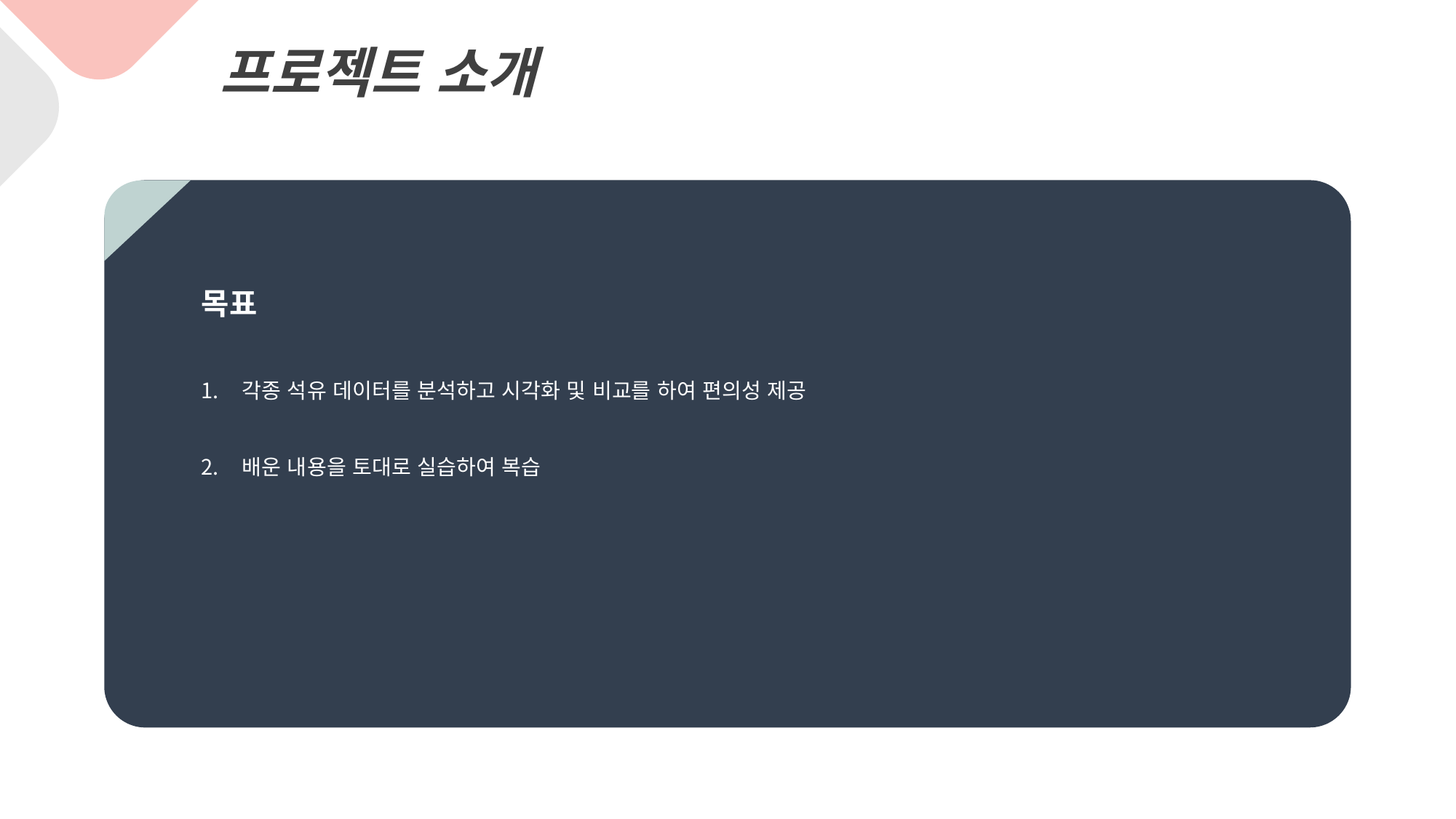

프로젝트 소개
Enjoy your stylish business and campus life with BIZCAM

목표

각종 석유 데이터를 분석하고 시각화 및 비교를 하여 편의성 제공

배운 내용을 토대로 실습하여 복습